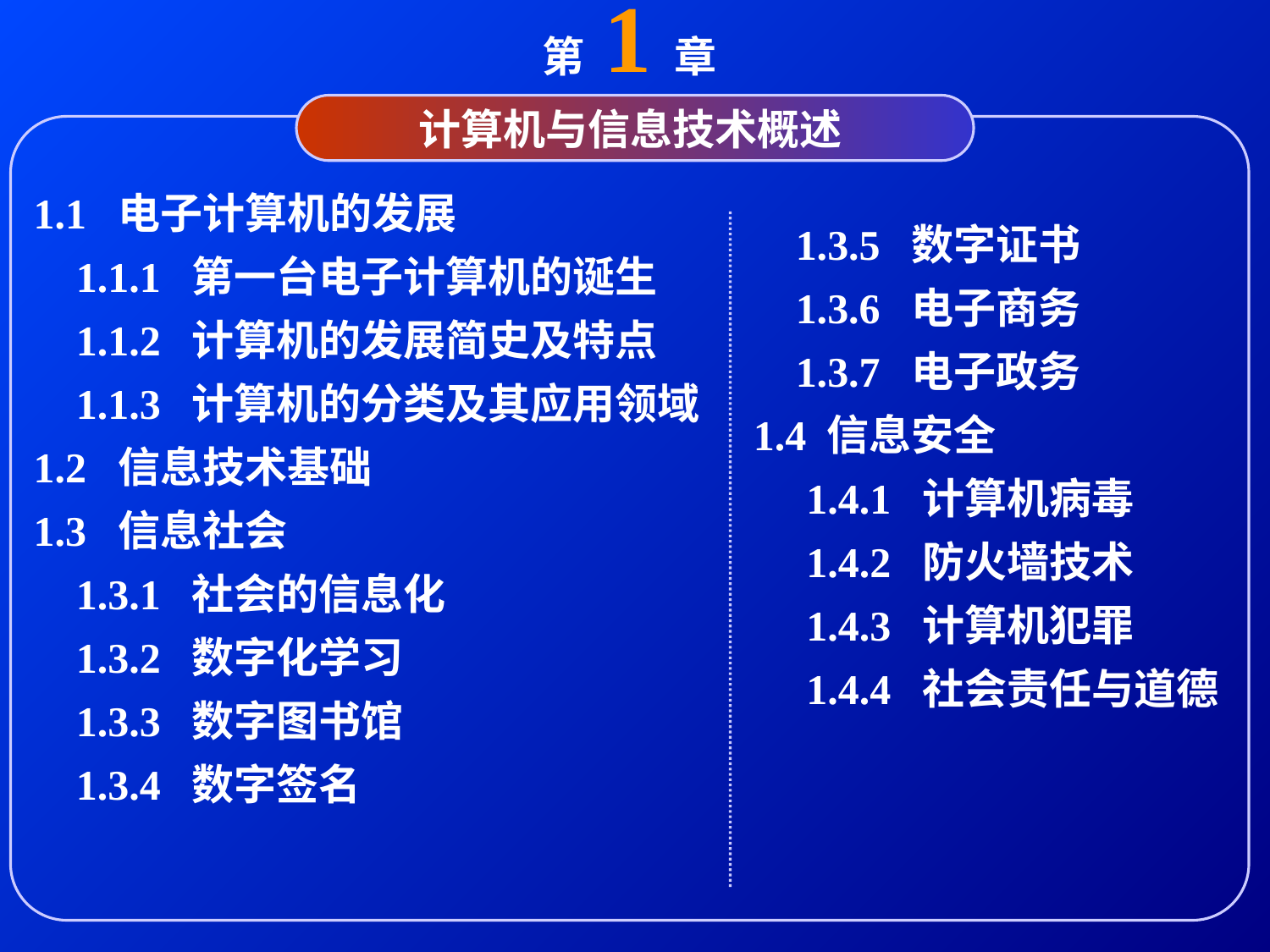

第 1章
计算机与信息技术概述

1.1  电子计算机的发展
    1.1.1  第一台电子计算机的诞生
    1.1.2  计算机的发展简史及特点
    1.1.3  计算机的分类及其应用领域
1.2  信息技术基础
1.3  信息社会
    1.3.1  社会的信息化
    1.3.2  数字化学习
    1.3.3  数字图书馆
    1.3.4  数字签名

    1.3.5  数字证书
    1.3.6  电子商务
    1.3.7  电子政务
1.4 信息安全
     1.4.1  计算机病毒
     1.4.2  防火墙技术
     1.4.3  计算机犯罪
     1.4.4  社会责任与道德